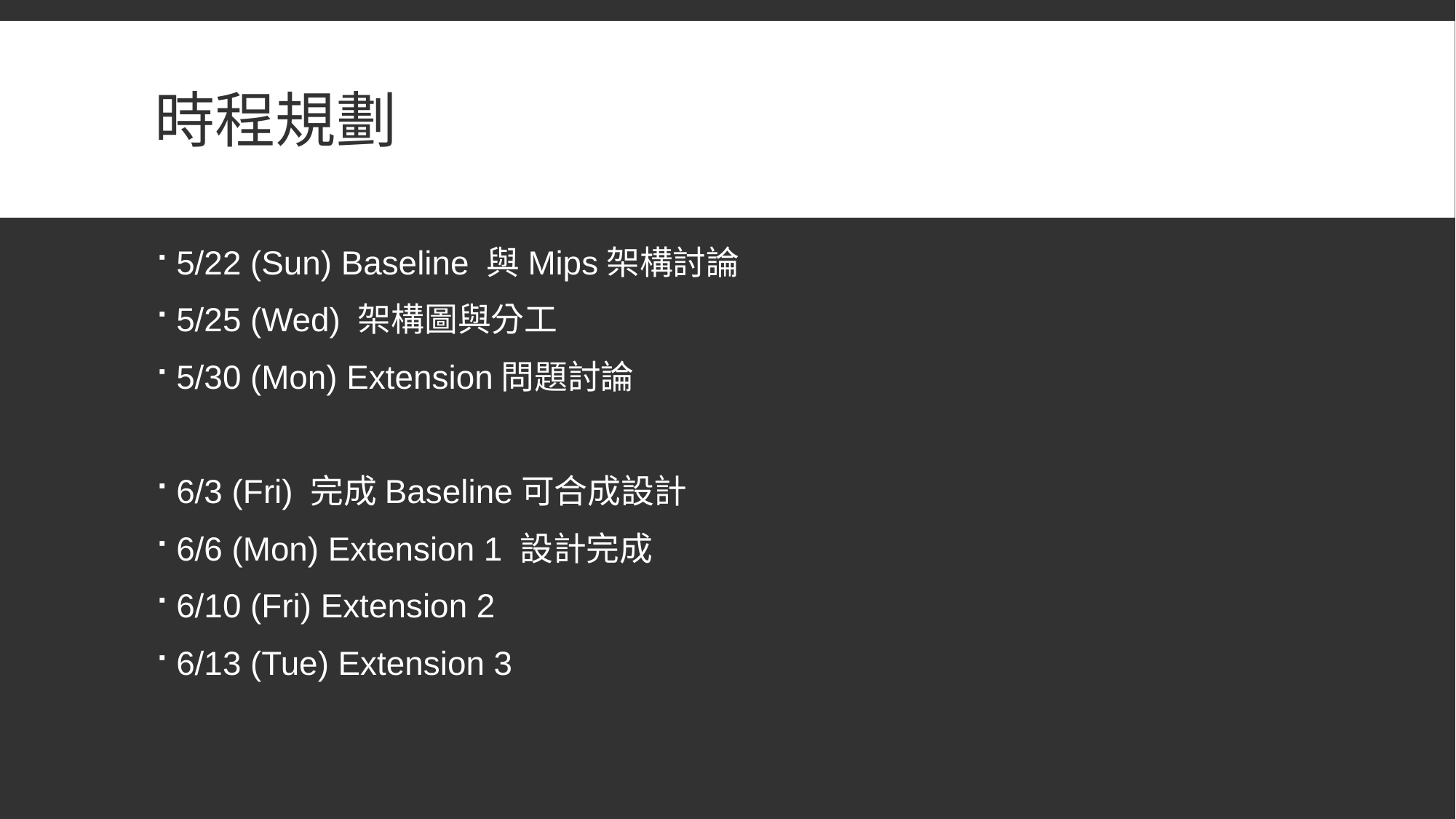

# 時程規劃
5/22 (Sun) Baseline 與Mips架構討論
5/25 (Wed) 架構圖與分工
5/30 (Mon) Extension問題討論

6/3 (Fri) 完成Baseline可合成設計
6/6 (Mon) Extension 1 設計完成
6/10 (Fri) Extension 2
6/13 (Tue) Extension 3